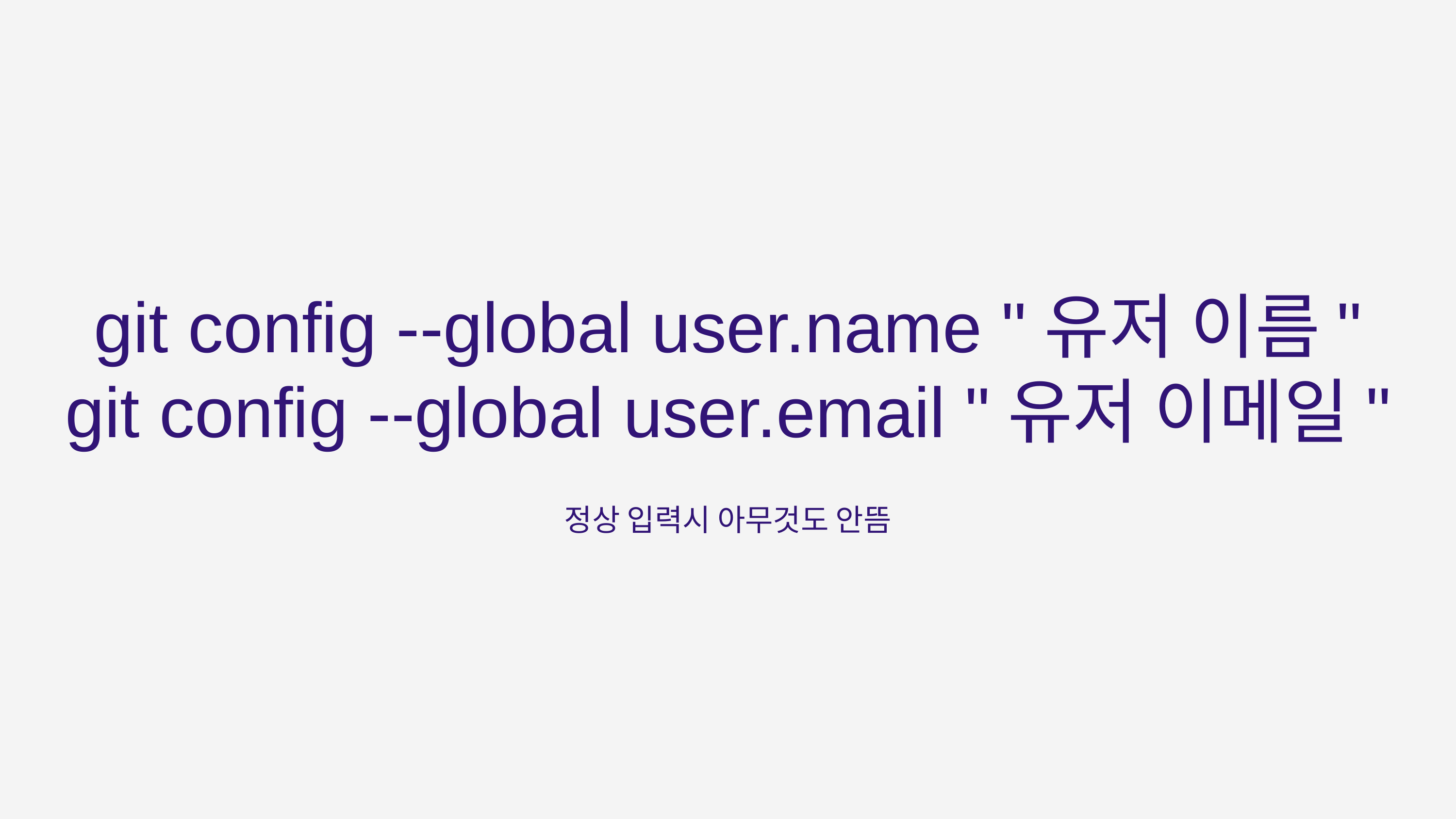

git config --global user.name "유저 이름"
git config --global user.email "유저 이메일"
정상 입력시 아무것도 안뜸